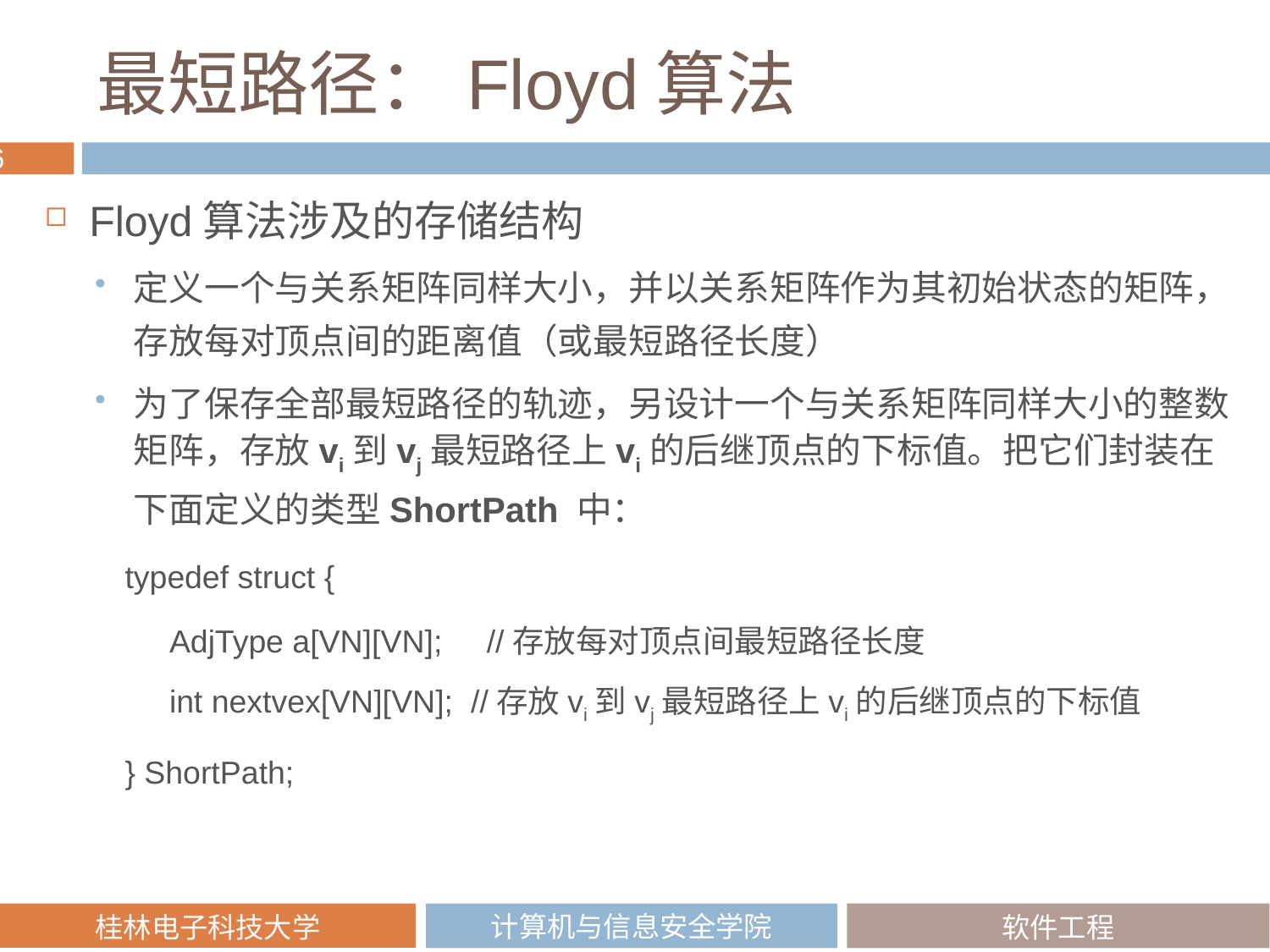

# 最短路径：Floyd算法
Floyd算法涉及的存储结构
定义一个与关系矩阵同样大小，并以关系矩阵作为其初始状态的矩阵，存放每对顶点间的距离值（或最短路径长度）
为了保存全部最短路径的轨迹，另设计一个与关系矩阵同样大小的整数矩阵，存放vi到vj最短路径上vi的后继顶点的下标值。把它们封装在下面定义的类型ShortPath 中：
         typedef struct {
              AdjType a[VN][VN];     //存放每对顶点间最短路径长度
              int nextvex[VN][VN];  //存放vi到vj最短路径上vi的后继顶点的下标值
         } ShortPath;